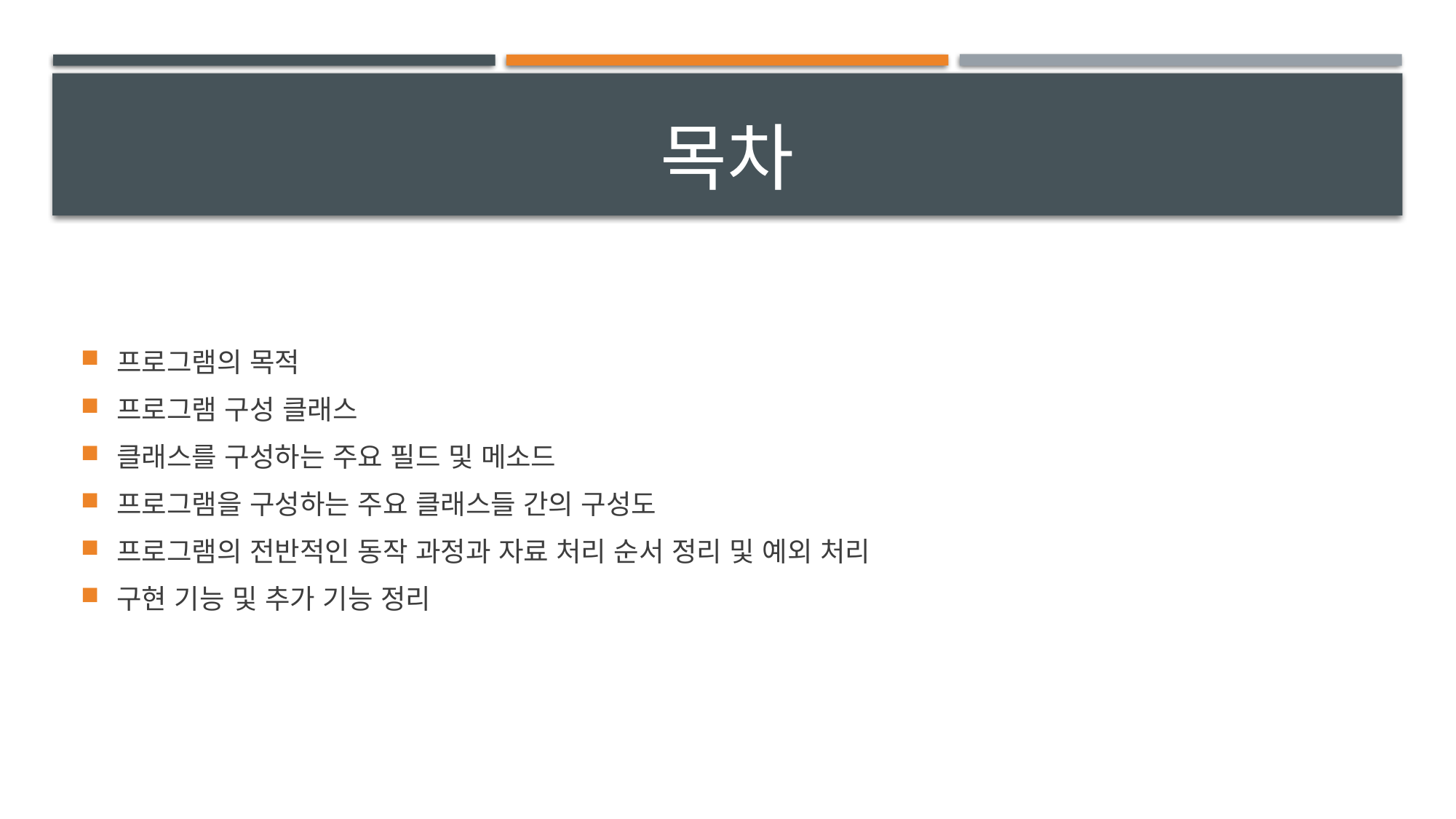

# 목차
프로그램의 목적
프로그램 구성 클래스
클래스를 구성하는 주요 필드 및 메소드
프로그램을 구성하는 주요 클래스들 간의 구성도
프로그램의 전반적인 동작 과정과 자료 처리 순서 정리 및 예외 처리
구현 기능 및 추가 기능 정리